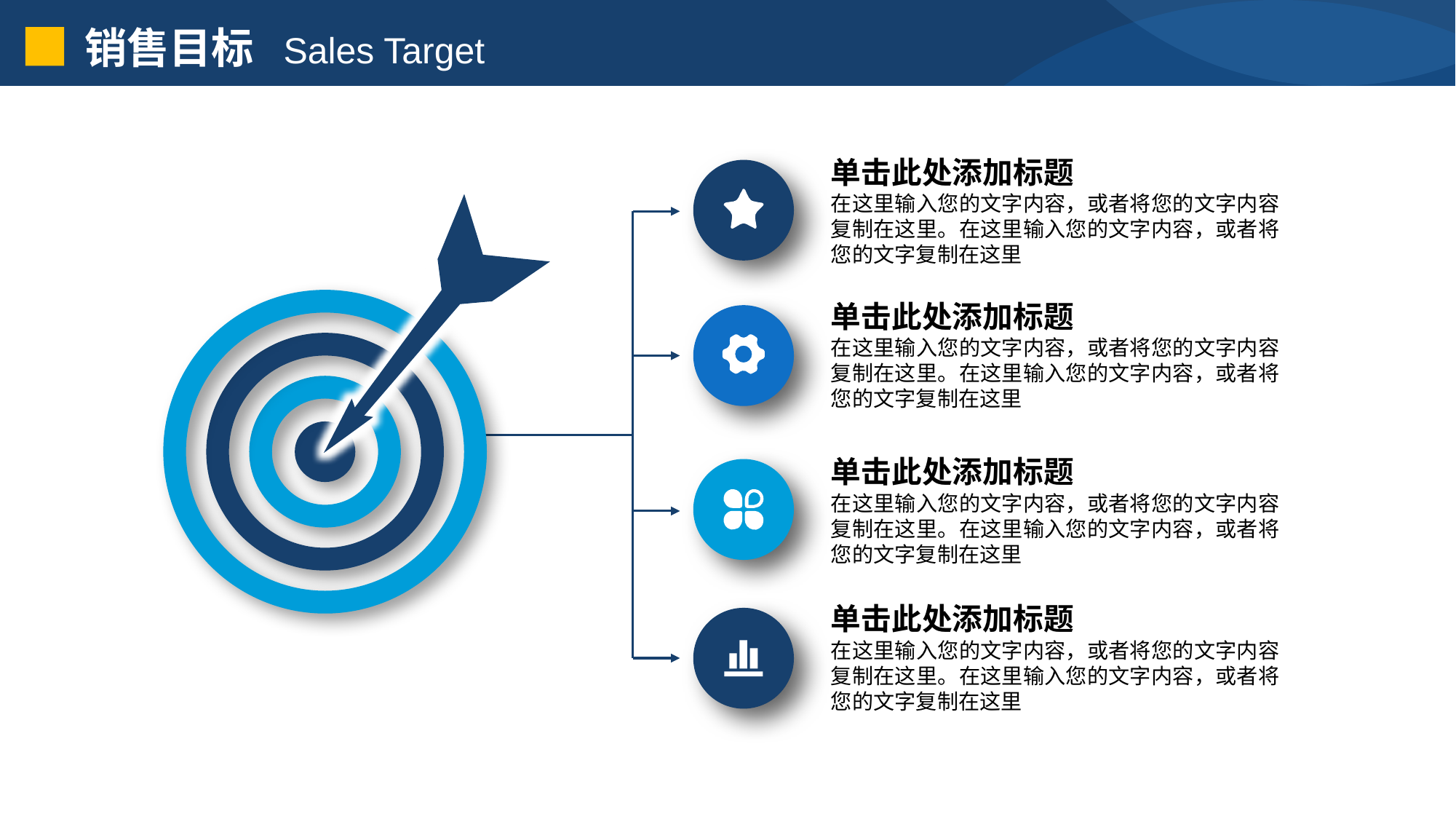

销售目标  Sales Target

单击此处添加标题

在这里输入您的文字内容，或者将您的文字内容复制在这里。在这里输入您的文字内容，或者将您的文字复制在这里

单击此处添加标题

在这里输入您的文字内容，或者将您的文字内容复制在这里。在这里输入您的文字内容，或者将您的文字复制在这里

单击此处添加标题

在这里输入您的文字内容，或者将您的文字内容复制在这里。在这里输入您的文字内容，或者将您的文字复制在这里

单击此处添加标题

在这里输入您的文字内容，或者将您的文字内容复制在这里。在这里输入您的文字内容，或者将您的文字复制在这里